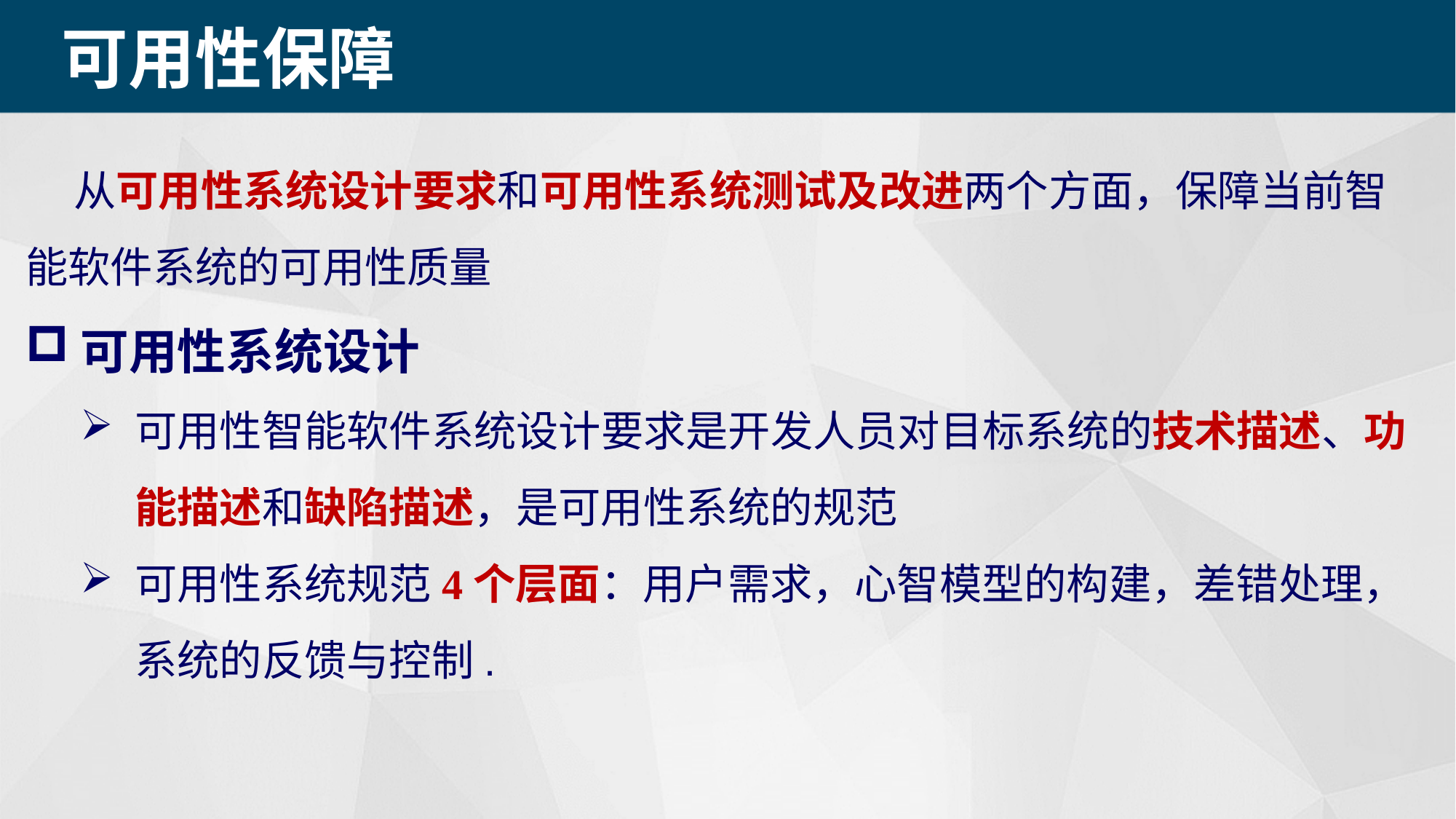

可用性保障
    从可用性系统设计要求和可用性系统测试及改进两个方面，保障当前智能软件系统的可用性质量
可用性系统设计
可用性智能软件系统设计要求是开发人员对目标系统的技术描述、功能描述和缺陷描述，是可用性系统的规范
可用性系统规范4个层面：用户需求，心智模型的构建，差错处理，系统的反馈与控制.